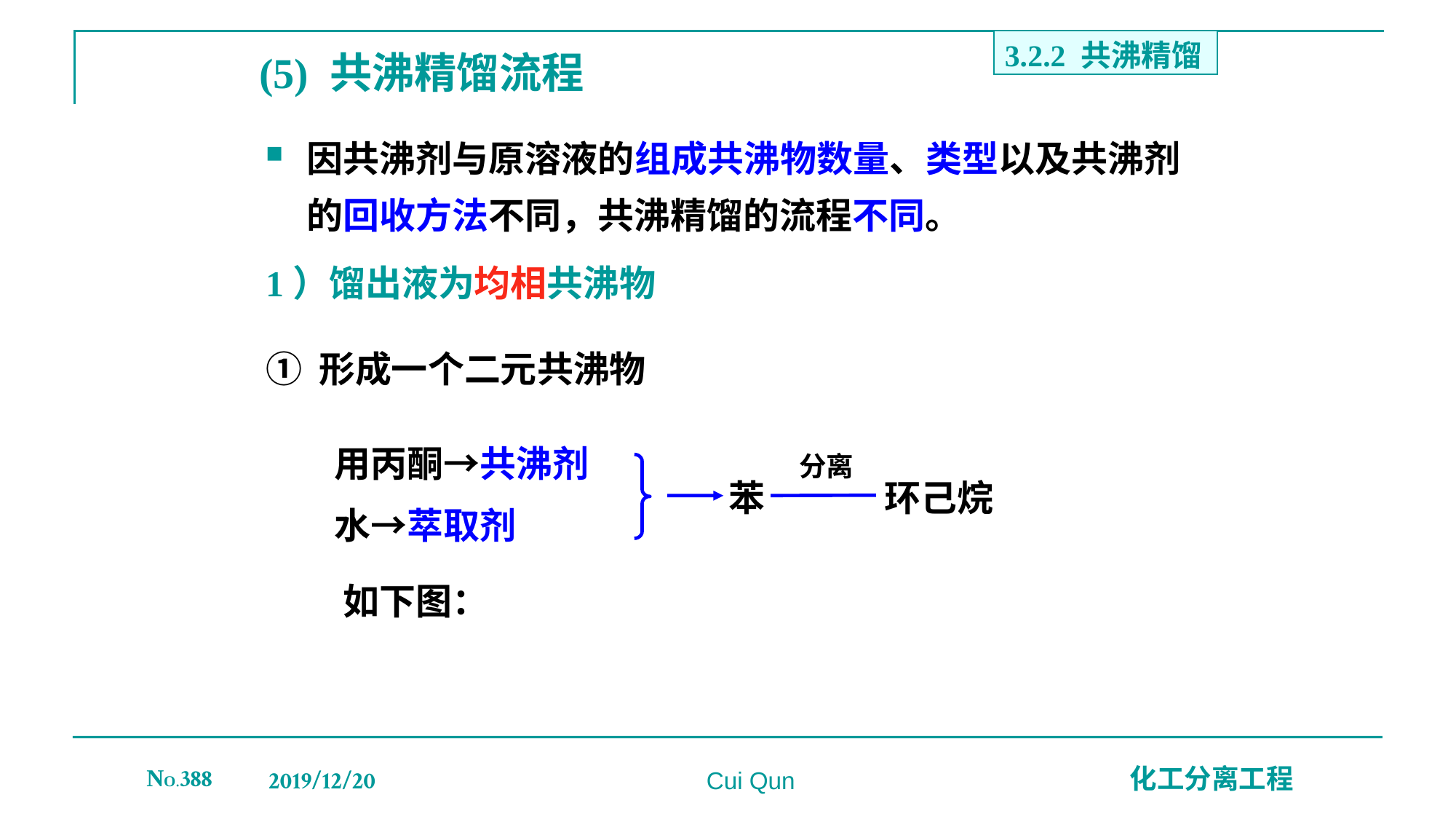

3.2.2 共沸精馏
# (5) 共沸精馏流程
因共沸剂与原溶液的组成共沸物数量、类型以及共沸剂的回收方法不同，共沸精馏的流程不同。
1）馏出液为均相共沸物
① 形成一个二元共沸物
用丙酮→共沸剂
水→萃取剂
分离

苯
环己烷

如下图：
NO.388
2019/12/20
化工分离工程